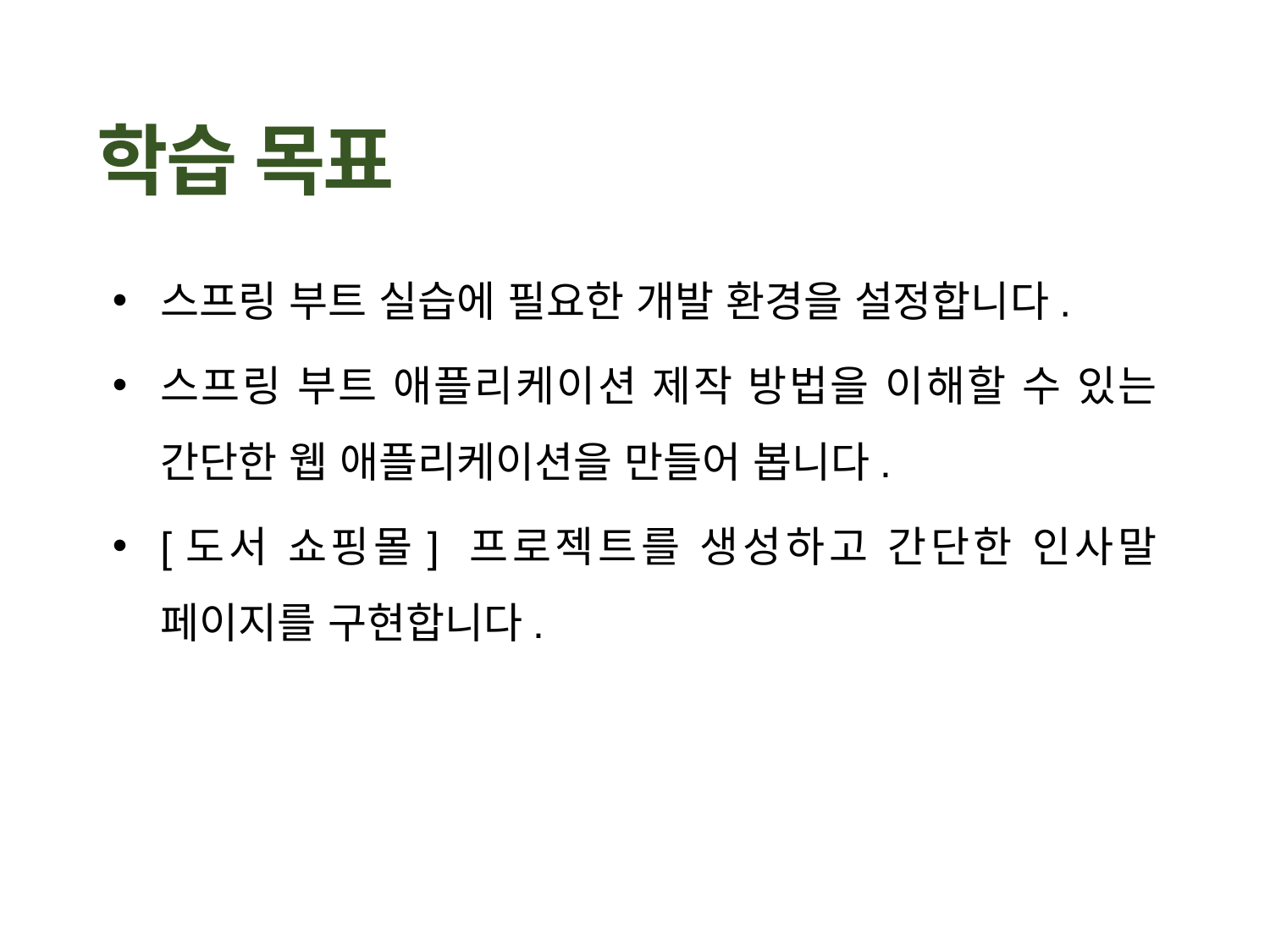

스프링 부트 실습에 필요한 개발 환경을 설정합니다.
스프링 부트 애플리케이션 제작 방법을 이해할 수 있는 간단한 웹 애플리케이션을 만들어 봅니다.
[도서 쇼핑몰] 프로젝트를 생성하고 간단한 인사말 페이지를 구현합니다.